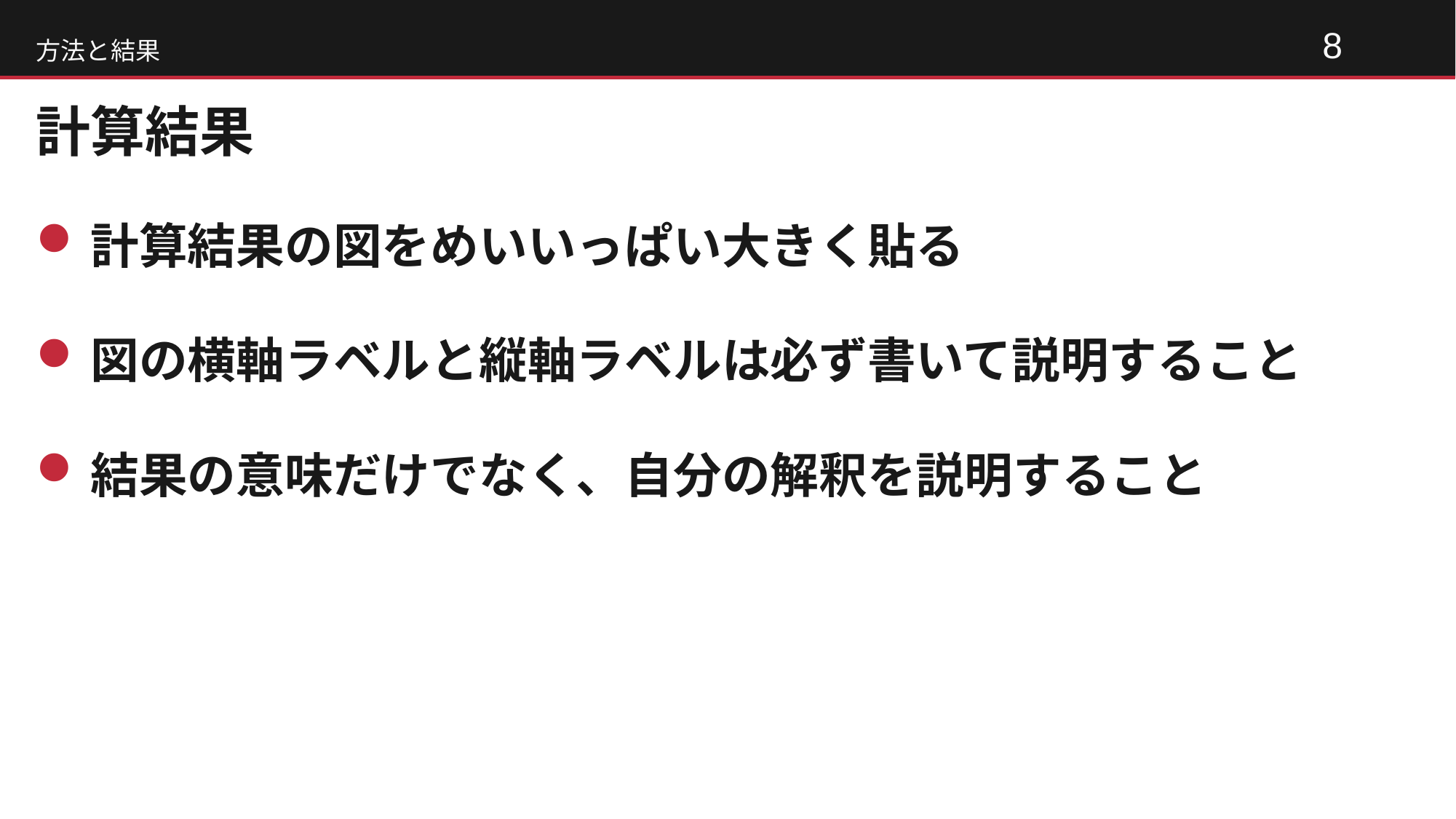

方法と結果
# 計算結果
計算結果の図をめいいっぱい大きく貼る
図の横軸ラベルと縦軸ラベルは必ず書いて説明すること
結果の意味だけでなく、自分の解釈を説明すること